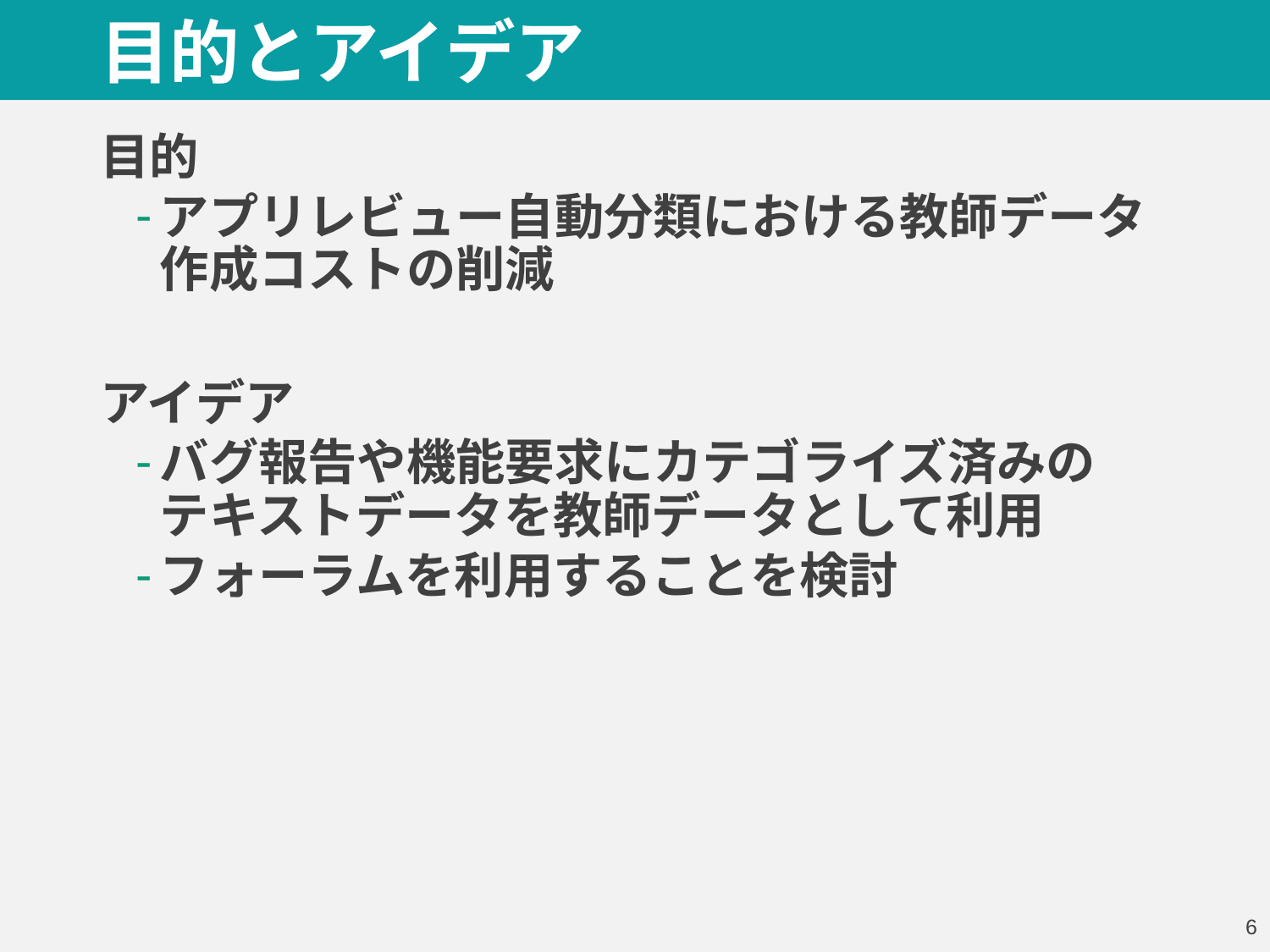

# 目的とアイデア
目的
アプリレビュー自動分類における教師データ作成コストの削減

アイデア
バグ報告や機能要求にカテゴライズ済みの
テキストデータを教師データとして利用
フォーラムを利用することを検討

6